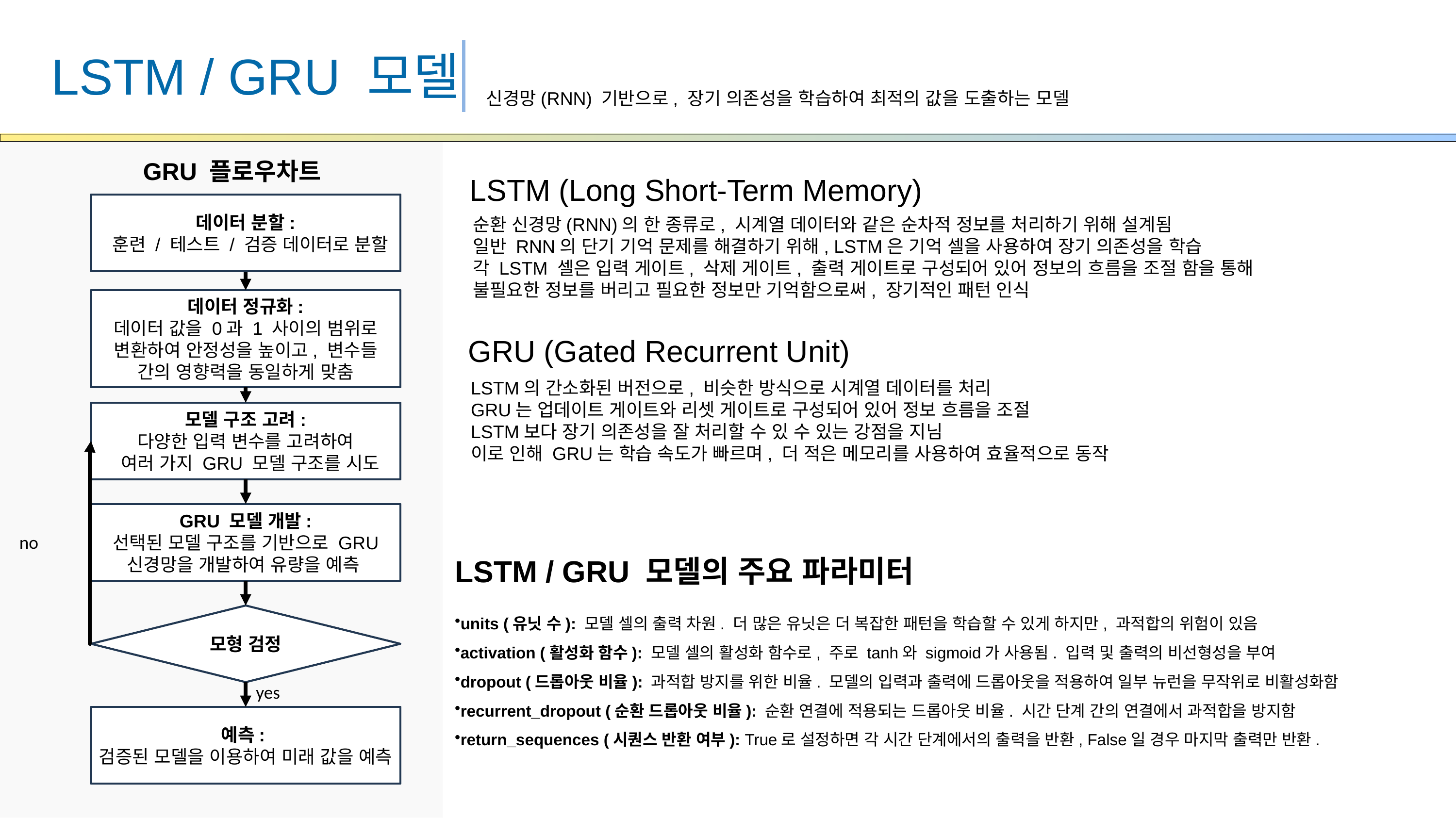

장점

더 빠른 학습과 예측 수행시간
더 작은 메모리 사용량
카테고리형 feature의 자동 변환과 최적 분할 (원-핫 인코딩등을 사용하지 않고도 카테고리 형 feature를 최적으로 변환하고 이에 따른 노드 분할 수행)
단점

데이터가 적은 경우 과적합 가능성이 크다.
lightGBM의 경우 num_leaves을 이용해서
LSTM / GRU 모델
신경망(RNN) 기반으로, 장기 의존성을 학습하여 최적의 값을 도출하는 모델

GRU 플로우차트
LSTM (Long Short-Term Memory)
데이터 분할:
 훈련 / 테스트 / 검증 데이터로 분할
데이터 정규화:
데이터 값을 0과 1 사이의 범위로 변환하여 안정성을 높이고, 변수들 간의 영향력을 동일하게 맞춤
모델 구조 고려:
다양한 입력 변수를 고려하여
 여러 가지 GRU 모델 구조를 시도
GRU 모델 개발:
선택된 모델 구조를 기반으로 GRU 신경망을 개발하여 유량을 예측
모형 검정
예측:
검증된 모델을 이용하여 미래 값을 예측
순환 신경망(RNN)의 한 종류로, 시계열 데이터와 같은 순차적 정보를 처리하기 위해 설계됨
일반 RNN의 단기 기억 문제를 해결하기 위해, LSTM은 기억 셀을 사용하여 장기 의존성을 학습
각 LSTM 셀은 입력 게이트, 삭제 게이트, 출력 게이트로 구성되어 있어 정보의 흐름을 조절 함을 통해
불필요한 정보를 버리고 필요한 정보만 기억함으로써, 장기적인 패턴 인식
GRU (Gated Recurrent Unit)
LSTM의 간소화된 버전으로, 비슷한 방식으로 시계열 데이터를 처리
GRU는 업데이트 게이트와 리셋 게이트로 구성되어 있어 정보 흐름을 조절
LSTM보다 장기 의존성을 잘 처리할 수 있 수 있는 강점을 지님
이로 인해 GRU는 학습 속도가 빠르며, 더 적은 메모리를 사용하여 효율적으로 동작
no
LSTM / GRU 모델의 주요 파라미터
units (유닛 수): 모델 셀의 출력 차원. 더 많은 유닛은 더 복잡한 패턴을 학습할 수 있게 하지만, 과적합의 위험이 있음
activation (활성화 함수): 모델 셀의 활성화 함수로, 주로 tanh와 sigmoid가 사용됨. 입력 및 출력의 비선형성을 부여
dropout (드롭아웃 비율): 과적합 방지를 위한 비율. 모델의 입력과 출력에 드롭아웃을 적용하여 일부 뉴런을 무작위로 비활성화함
recurrent_dropout (순환 드롭아웃 비율): 순환 연결에 적용되는 드롭아웃 비율. 시간 단계 간의 연결에서 과적합을 방지함
return_sequences (시퀀스 반환 여부): True로 설정하면 각 시간 단계에서의 출력을 반환, False일 경우 마지막 출력만 반환.
yes